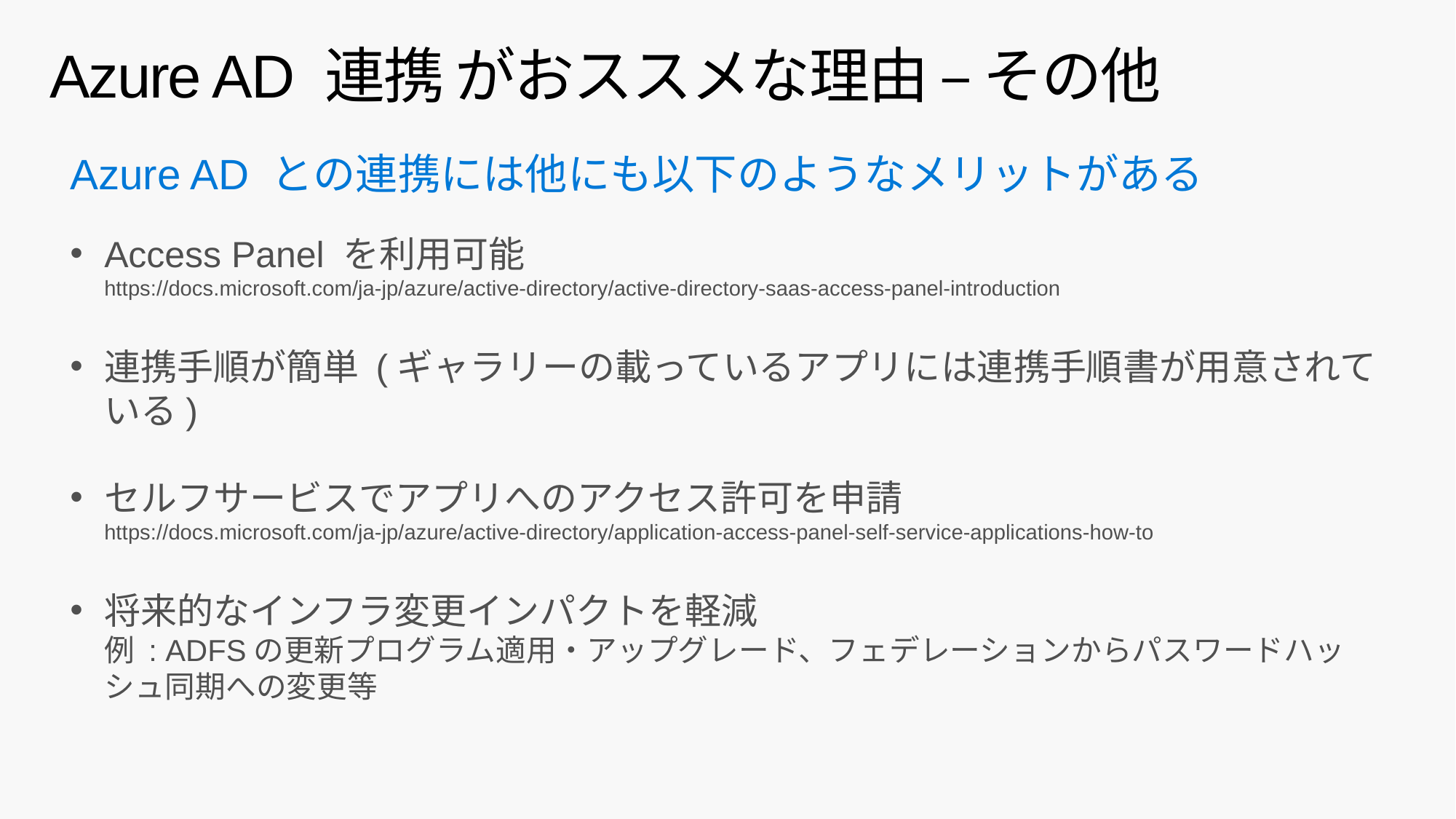

# Azure AD 連携 がおススメな理由 – その他
Azure AD との連携には他にも以下のようなメリットがある

Access Panel を利用可能
https://docs.microsoft.com/ja-jp/azure/active-directory/active-directory-saas-access-panel-introduction

連携手順が簡単 (ギャラリーの載っているアプリには連携手順書が用意されている)

セルフサービスでアプリへのアクセス許可を申請
https://docs.microsoft.com/ja-jp/azure/active-directory/application-access-panel-self-service-applications-how-to

将来的なインフラ変更インパクトを軽減
例 : ADFSの更新プログラム適用・アップグレード、フェデレーションからパスワードハッシュ同期への変更等